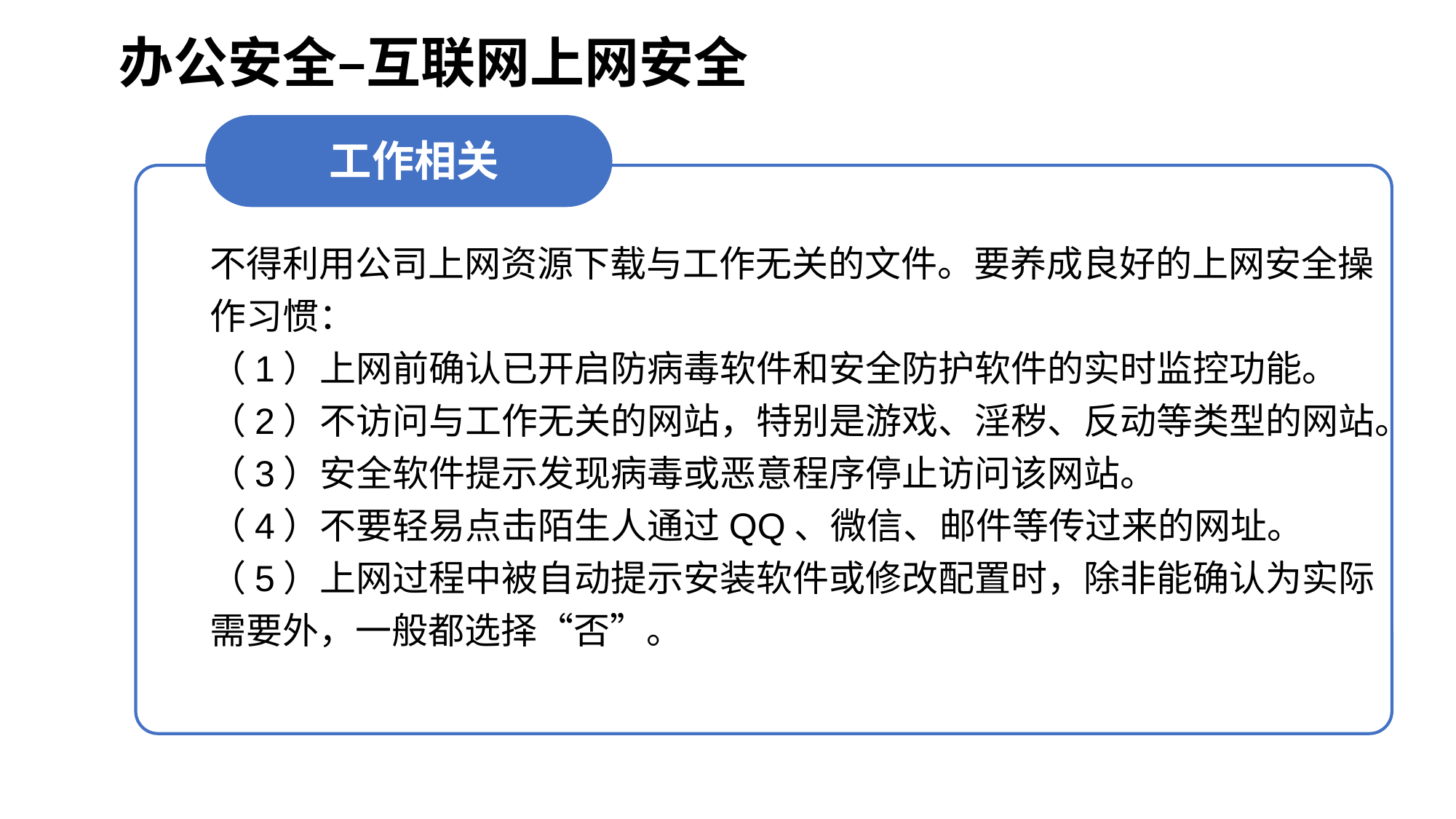

办公安全–互联网上网安全

工作相关

不得利用公司上网资源下载与工作无关的文件。要养成良好的上网安全操作习惯：
（1）上网前确认已开启防病毒软件和安全防护软件的实时监控功能。
（2）不访问与工作无关的网站，特别是游戏、淫秽、反动等类型的网站。
（3）安全软件提示发现病毒或恶意程序停止访问该网站。
（4）不要轻易点击陌生人通过QQ、微信、邮件等传过来的网址。
（5）上网过程中被自动提示安装软件或修改配置时，除非能确认为实际需要外，一般都选择“否”。

29

信息安全意识培训